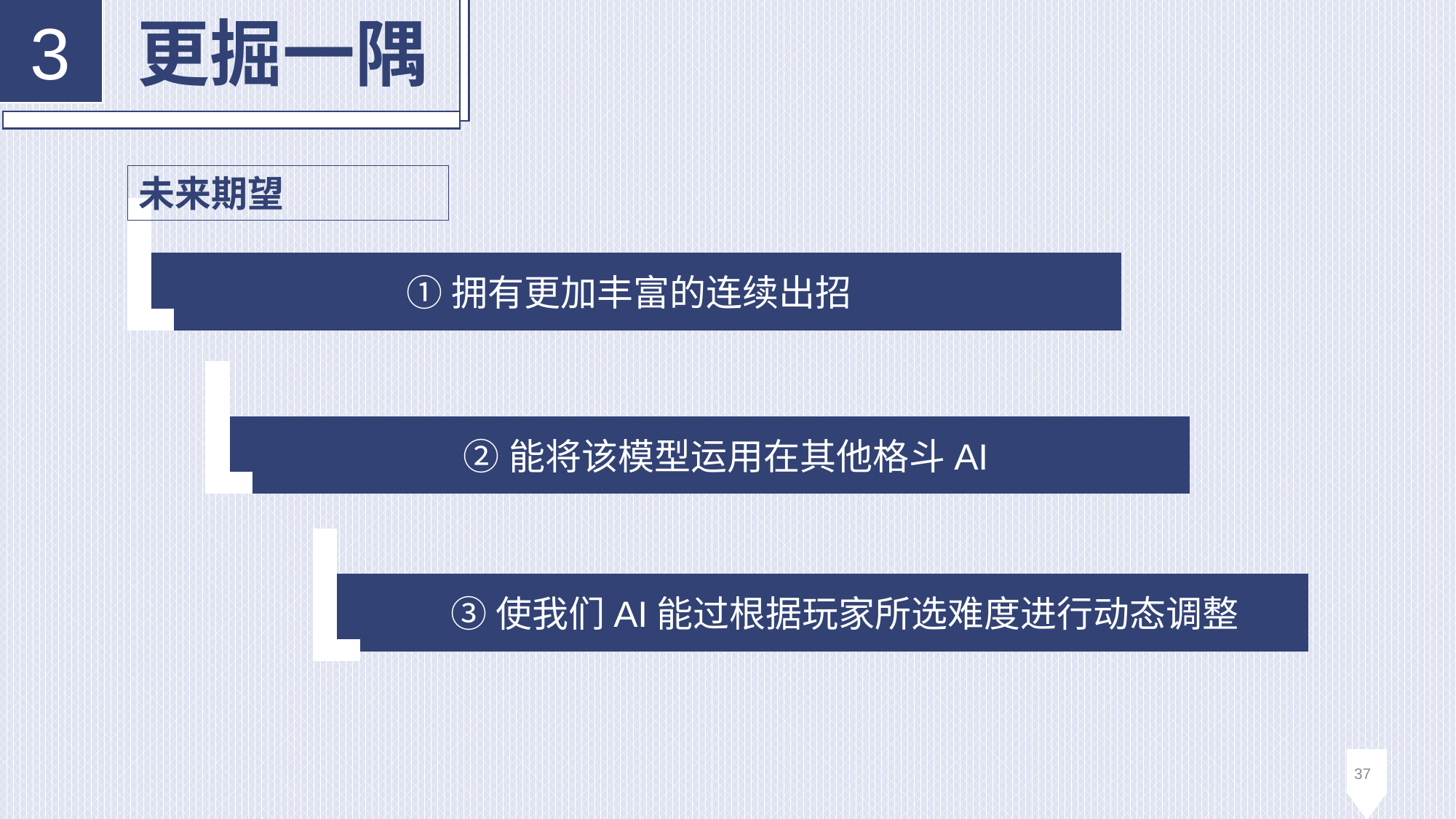

3
更掘一隅

未来期望

①拥有更加丰富的连续出招

       ②能将该模型运用在其他格斗AI

       ③使我们AI能过根据玩家所选难度进行动态调整

37